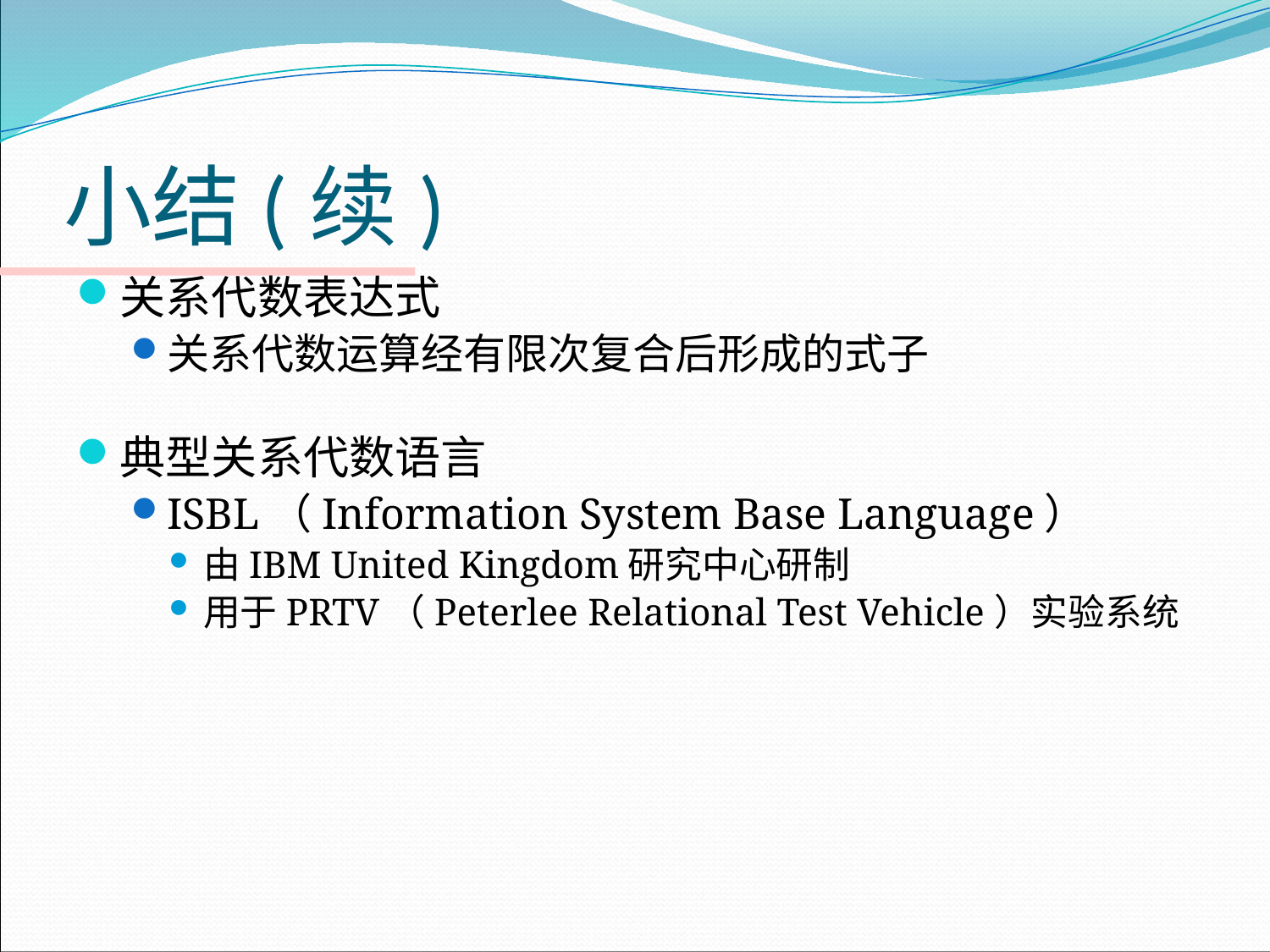

# 小结(续)
关系代数表达式
关系代数运算经有限次复合后形成的式子

典型关系代数语言
ISBL（Information System Base Language）
由IBM United Kingdom研究中心研制
用于PRTV（Peterlee Relational Test Vehicle）实验系统

195